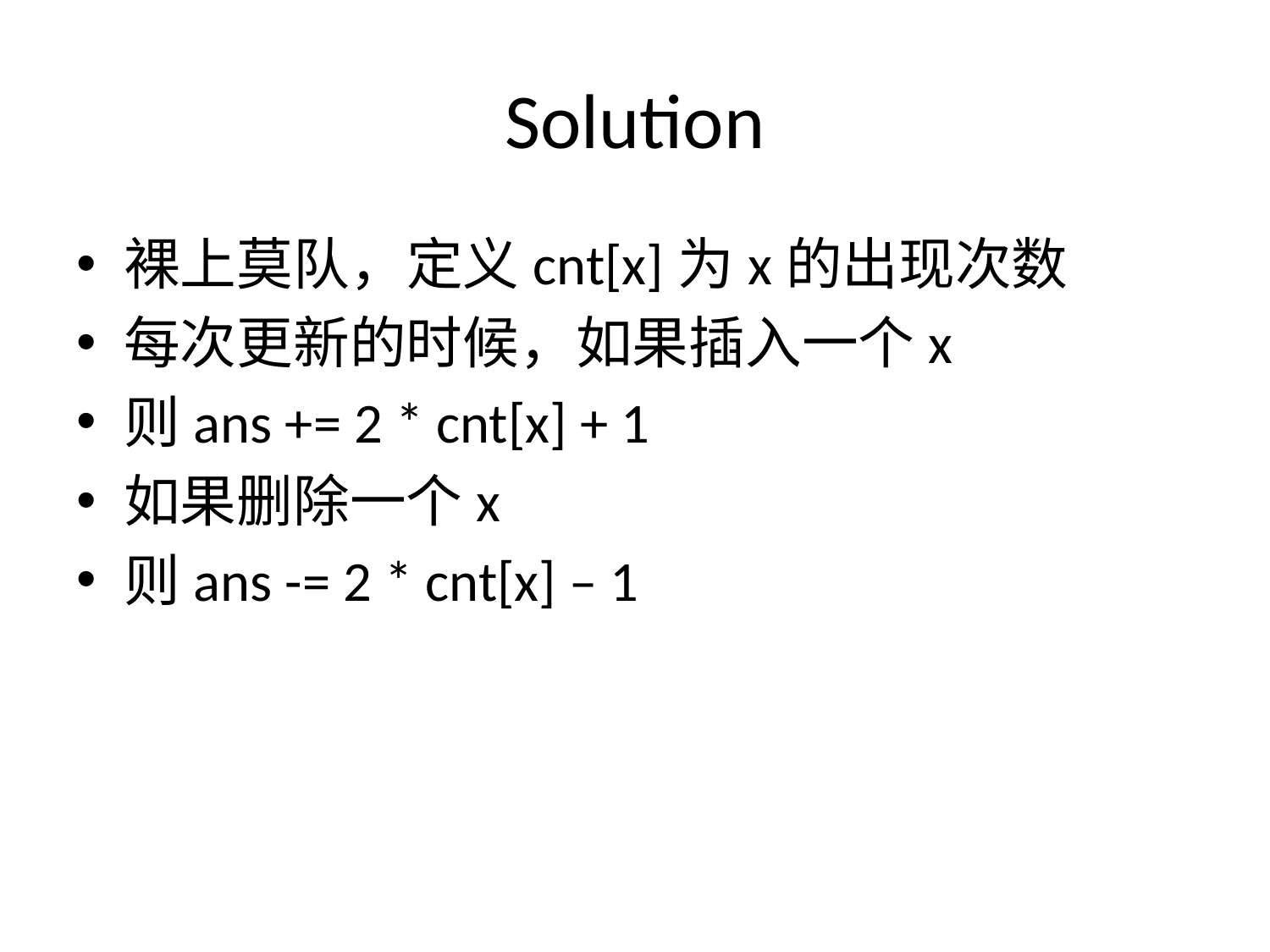

# Solution
裸上莫队，定义cnt[x]为x的出现次数
每次更新的时候，如果插入一个x
则ans += 2 * cnt[x] + 1
如果删除一个x
则ans -= 2 * cnt[x] – 1